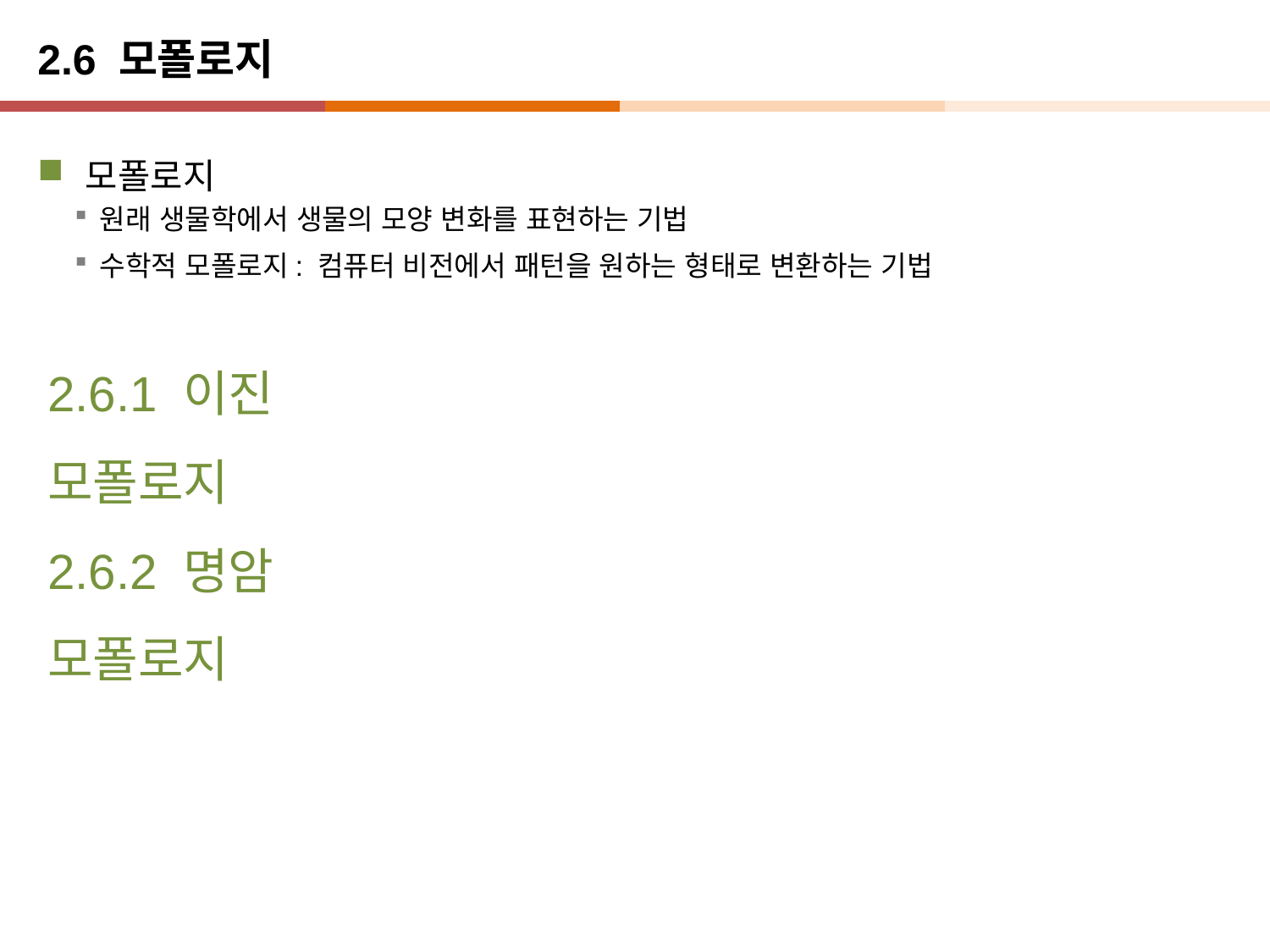

# 2.6 모폴로지
모폴로지
원래 생물학에서 생물의 모양 변화를 표현하는 기법
수학적 모폴로지: 컴퓨터 비전에서 패턴을 원하는 형태로 변환하는 기법

2.6.1 이진 모폴로지
2.6.2 명암 모폴로지